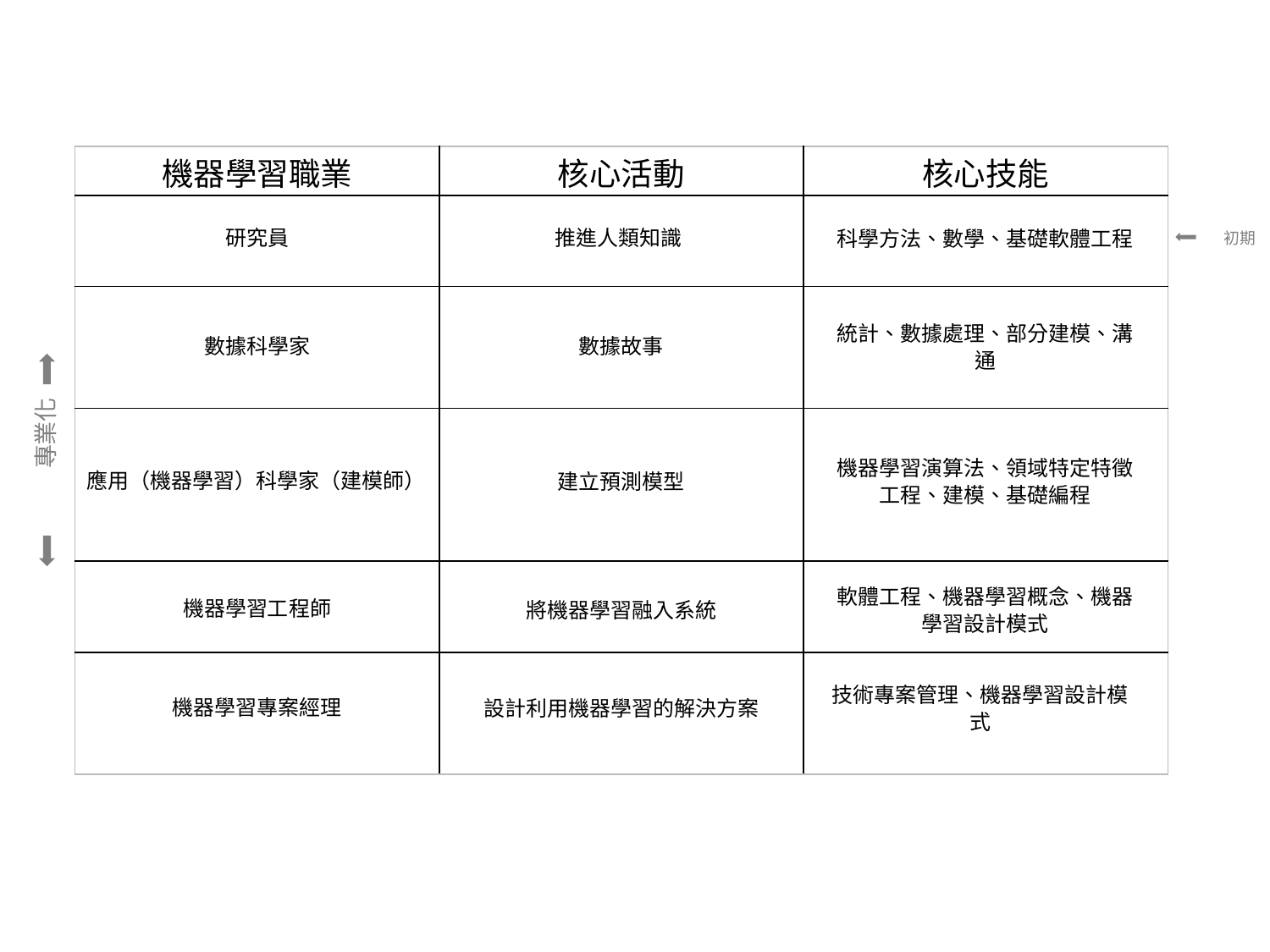

| 機器學習職業 | 核心活動 | 核心技能 |
| --- | --- | --- |
|  |  |  |
|  |  |  |
|  |  |  |
|  |  |  |
|  |  |  |
科學方法、數學、基礎軟體工程
研究員
推進人類知識
初期

統計、數據處理、部分建模、溝通
數據科學家
數據故事

專業化
機器學習演算法、領域特定特徵工程、建模、基礎編程
建立預測模型
應用（機器學習）科學家（建模師）

軟體工程、機器學習概念、機器學習設計模式
將機器學習融入系統
機器學習工程師
技術專案管理、機器學習設計模式
設計利用機器學習的解決方案
機器學習專案經理